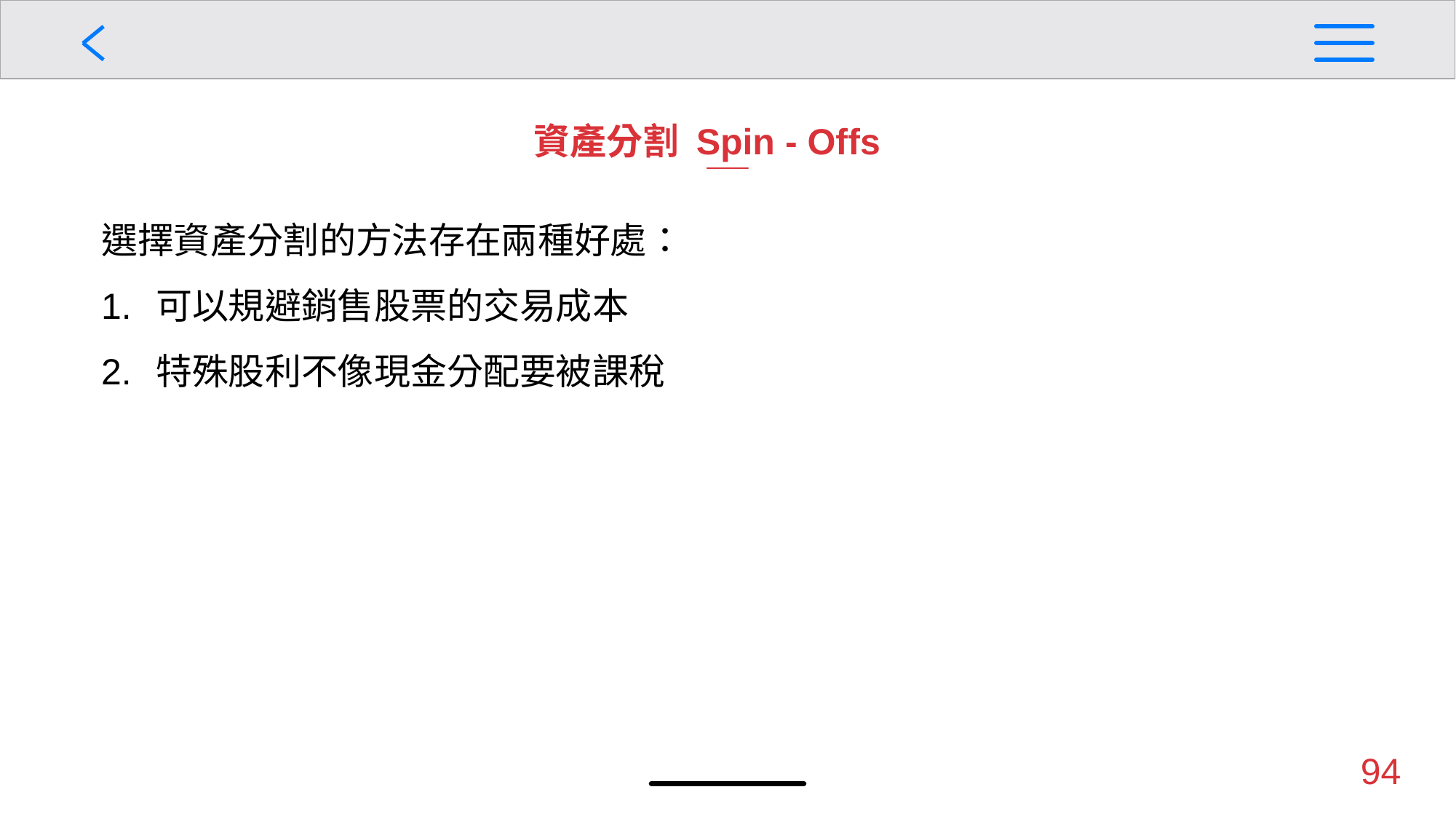

資產分割 Spin - Offs
選擇資產分割的方法存在兩種好處：
可以規避銷售股票的交易成本
特殊股利不像現金分配要被課稅
94